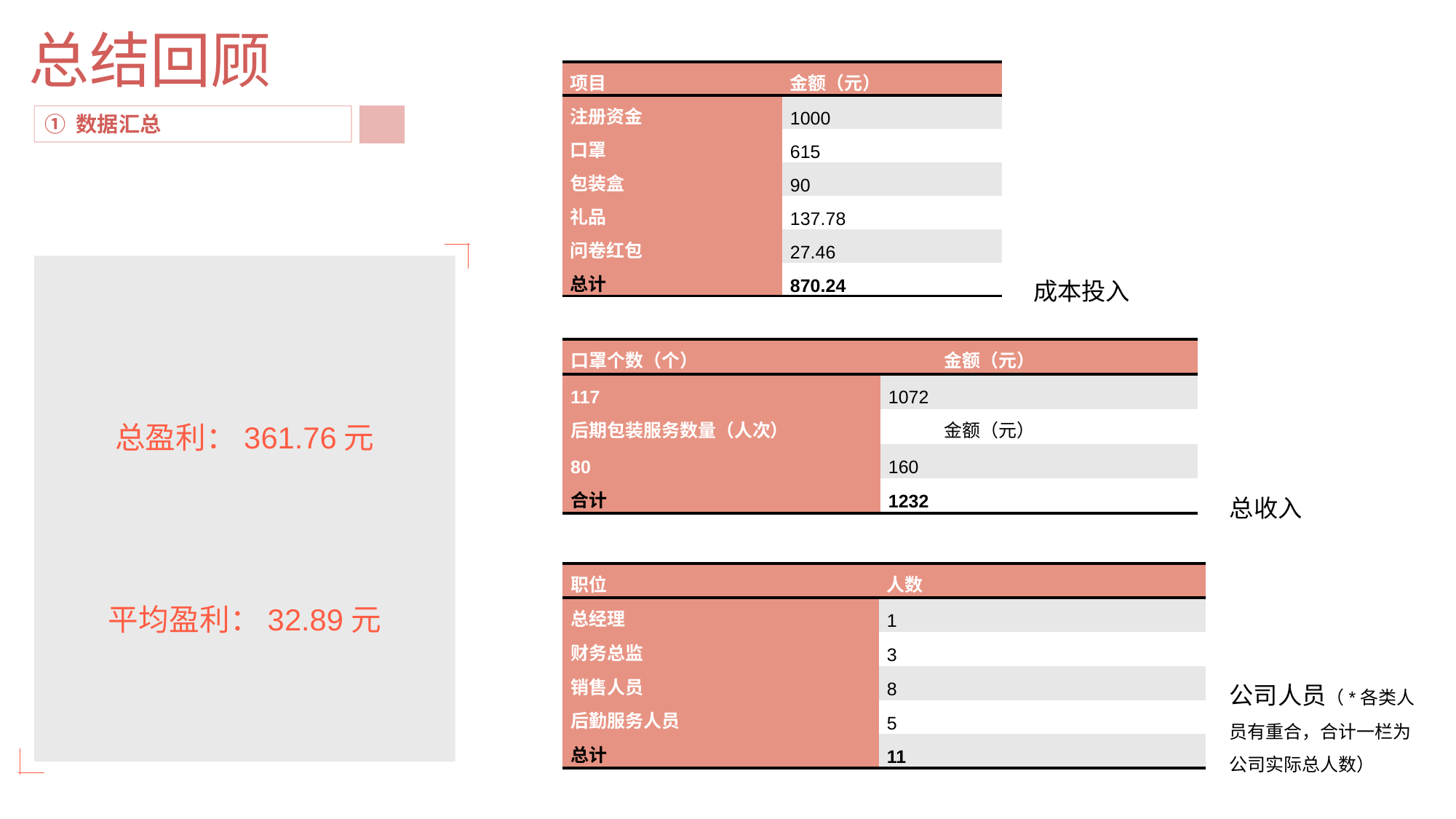

总结回顾
| 项目 | 金额（元） |
| --- | --- |
| 注册资金 | 1000 |
| 口罩 | 615 |
| 包装盒 | 90 |
| 礼品 | 137.78 |
| 问卷红包 | 27.46 |
| 总计 | 870.24 |

① 数据汇总

成本投入
| 口罩个数（个） | 金额（元） |
| --- | --- |
| 117 | 1072 |
| 后期包装服务数量（人次） | 金额（元） |
| 80 | 160 |
| 合计 | 1232 |
总盈利：361.76元

平均盈利：32.89元
总收入
| 职位 | 人数 |
| --- | --- |
| 总经理 | 1 |
| 财务总监 | 3 |
| 销售人员 | 8 |
| 后勤服务人员 | 5 |
| 总计 | 11 |
公司人员（*各类人员有重合，合计一栏为公司实际总人数）